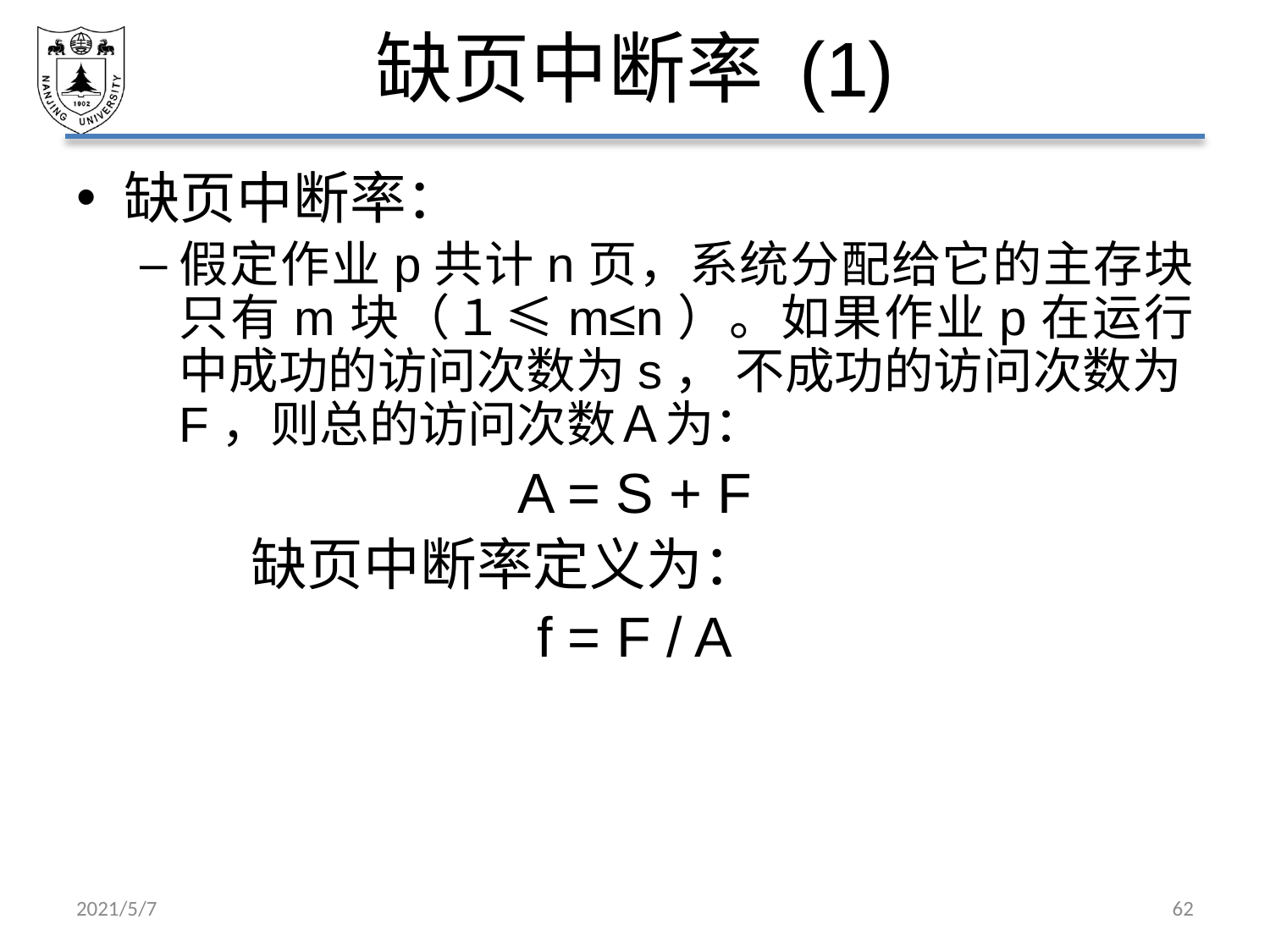

# 缺页中断率 (1)
缺页中断率：
假定作业p共计n页，系统分配给它的主存块只有m块（１≤m≤n）。如果作业p在运行中成功的访问次数为s， 不成功的访问次数为F，则总的访问次数Ａ为：
A = S + F
  		缺页中断率定义为：
f = F / A

2021/5/7
62